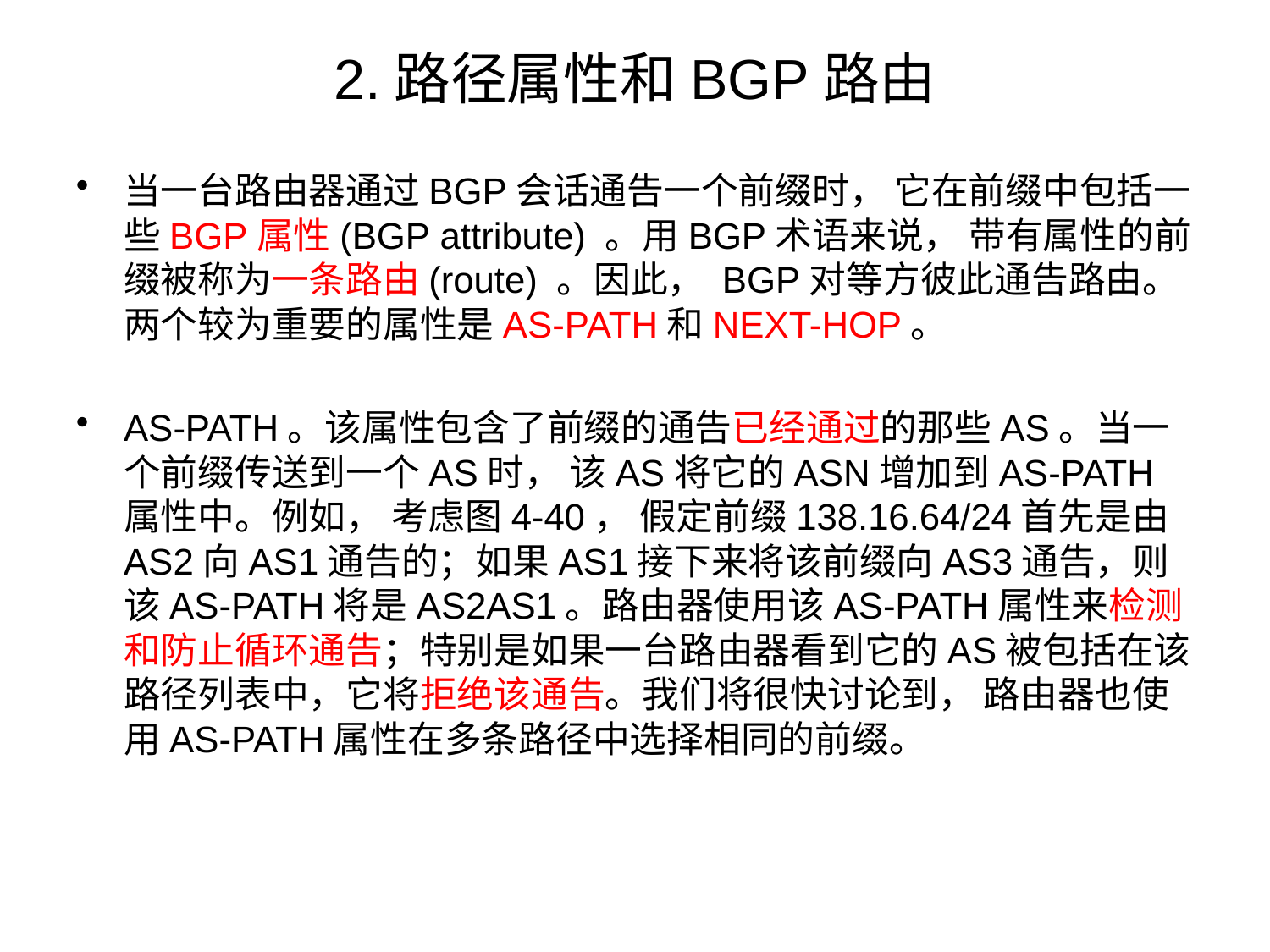

# 2.路径属性和BGP路由
当一台路由器通过BGP会话通告一个前缀时， 它在前缀中包括一些BGP属性(BGP attribute) 。用BGP术语来说， 带有属性的前缀被称为一条路由(route) 。因此， BGP对等方彼此通告路由。两个较为重要的属性是AS-PATH和NEXT-HOP。

AS-PATH。该属性包含了前缀的通告已经通过的那些AS。当一个前缀传送到一个AS时， 该AS将它的ASN增加到AS-PATH属性中。例如， 考虑图4-40， 假定前缀138.16.64/24首先是由AS2向AS1通告的；如果AS1接下来将该前缀向AS3通告，则该AS-PATH将是AS2AS1。路由器使用该AS-PATH属性来检测和防止循环通告；特别是如果一台路由器看到它的AS被包括在该路径列表中，它将拒绝该通告。我们将很快讨论到， 路由器也使用AS-PATH属性在多条路径中选择相同的前缀。